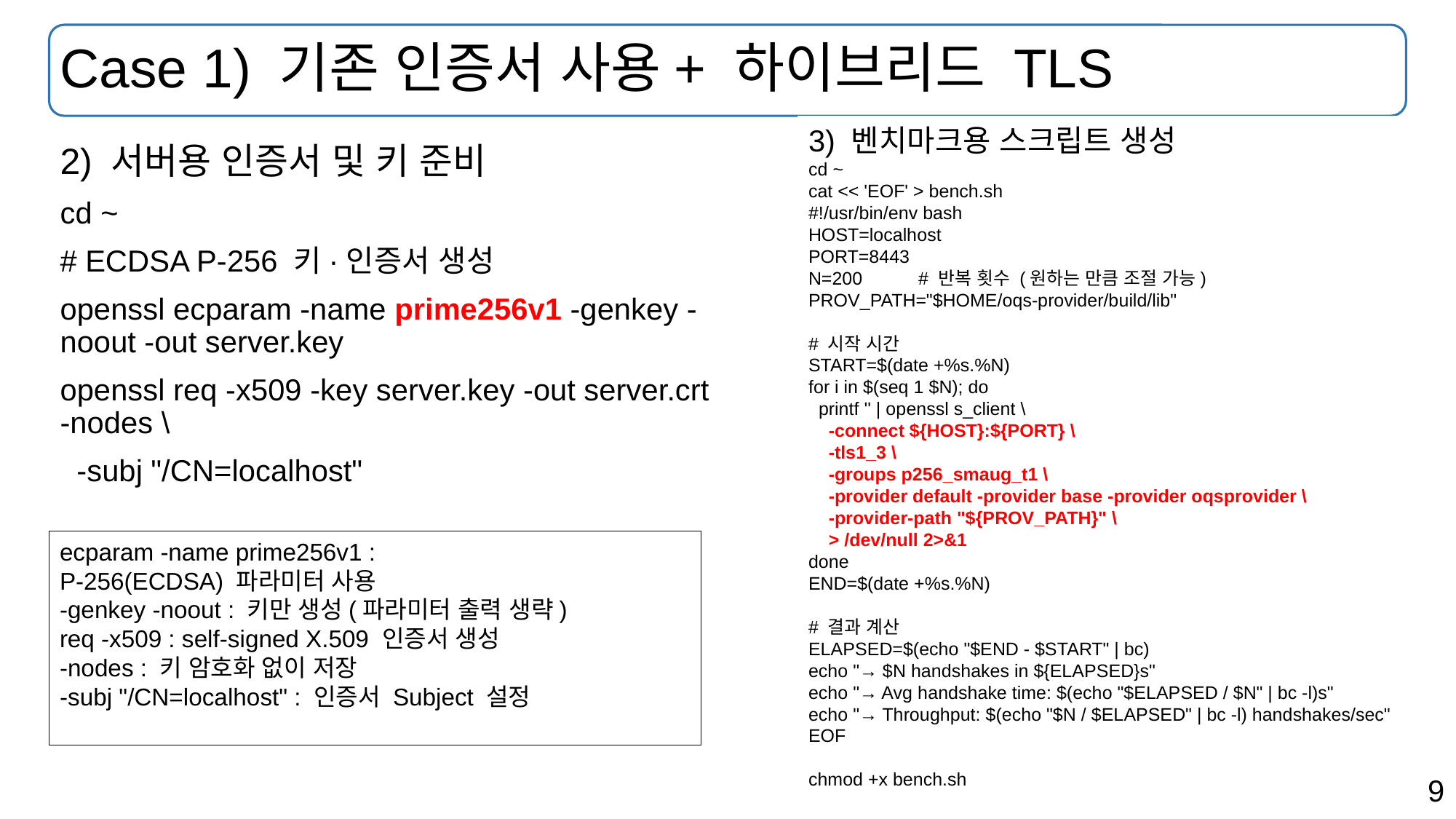

# Case 1) 기존 인증서 사용+ 하이브리드 TLS
3) 벤치마크용 스크립트 생성
cd ~
cat << 'EOF' > bench.sh
#!/usr/bin/env bash
HOST=localhost
PORT=8443
N=200           # 반복 횟수 (원하는 만큼 조절 가능)
PROV_PATH="$HOME/oqs-provider/build/lib"

# 시작 시간
START=$(date +%s.%N)
for i in $(seq 1 $N); do
  printf '' | openssl s_client \
    -connect ${HOST}:${PORT} \
    -tls1_3 \
    -groups p256_smaug_t1 \
    -provider default -provider base -provider oqsprovider \
    -provider-path "${PROV_PATH}" \
    > /dev/null 2>&1
done
END=$(date +%s.%N)

# 결과 계산
ELAPSED=$(echo "$END - $START" | bc)
echo "→ $N handshakes in ${ELAPSED}s"
echo "→ Avg handshake time: $(echo "$ELAPSED / $N" | bc -l)s"
echo "→ Throughput: $(echo "$N / $ELAPSED" | bc -l) handshakes/sec"
EOF

chmod +x bench.sh
2) 서버용 인증서 및 키 준비
cd ~
# ECDSA P-256 키·인증서 생성
openssl ecparam -name prime256v1 -genkey -noout -out server.key
openssl req -x509 -key server.key -out server.crt -nodes \
  -subj "/CN=localhost"

ecparam -name prime256v1 :
P-256(ECDSA) 파라미터 사용
-genkey -noout : 키만 생성(파라미터 출력 생략)
req -x509 : self-signed X.509 인증서 생성
-nodes : 키 암호화 없이 저장
-subj "/CN=localhost" : 인증서 Subject 설정